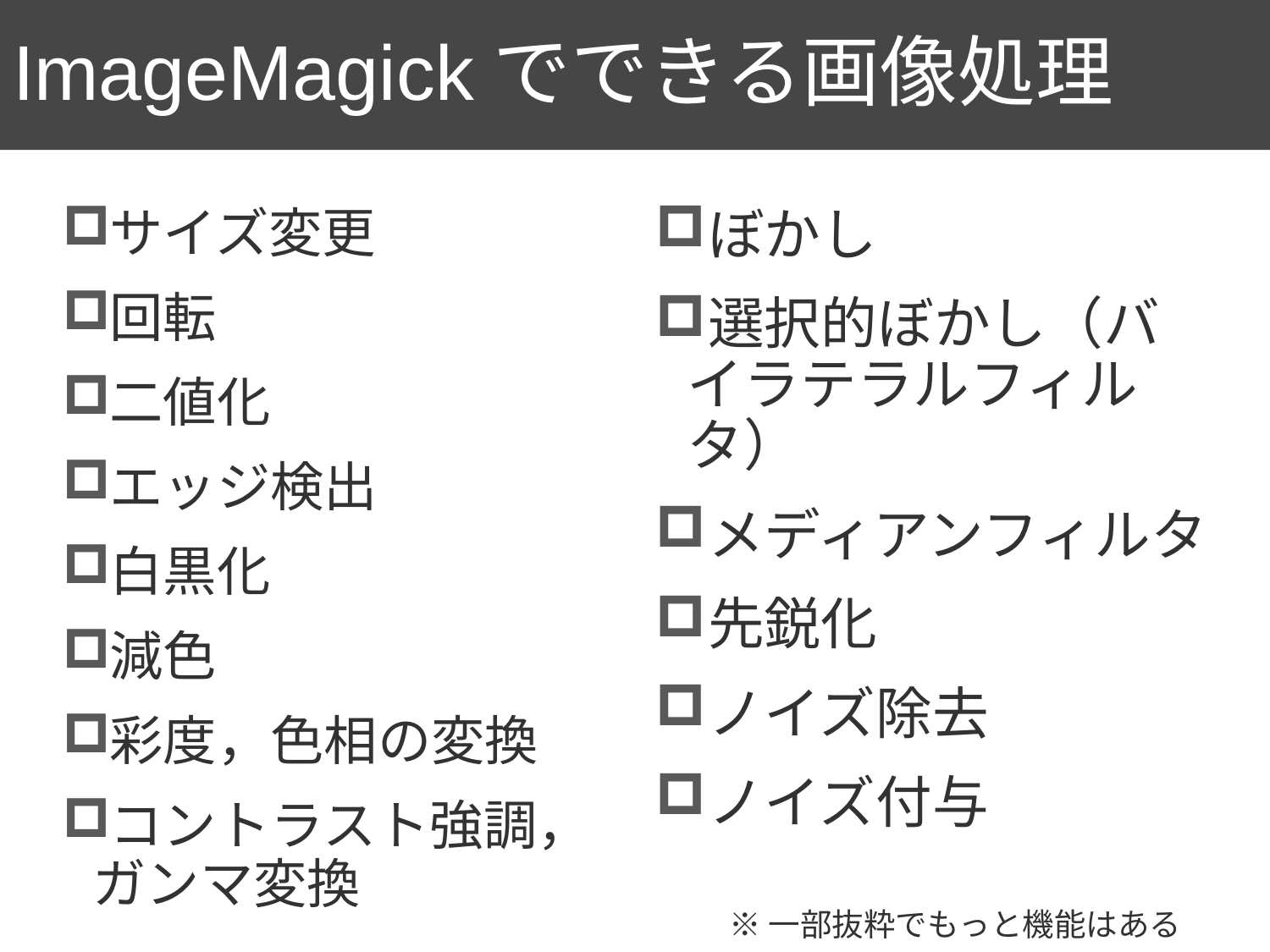

# ImageMagickでできる画像処理
44
サイズ変更
回転
二値化
エッジ検出
白黒化
減色
彩度，色相の変換
コントラスト強調，ガンマ変換
ぼかし
選択的ぼかし（バイラテラルフィルタ）
メディアンフィルタ
先鋭化
ノイズ除去
ノイズ付与

※一部抜粋でもっと機能はある